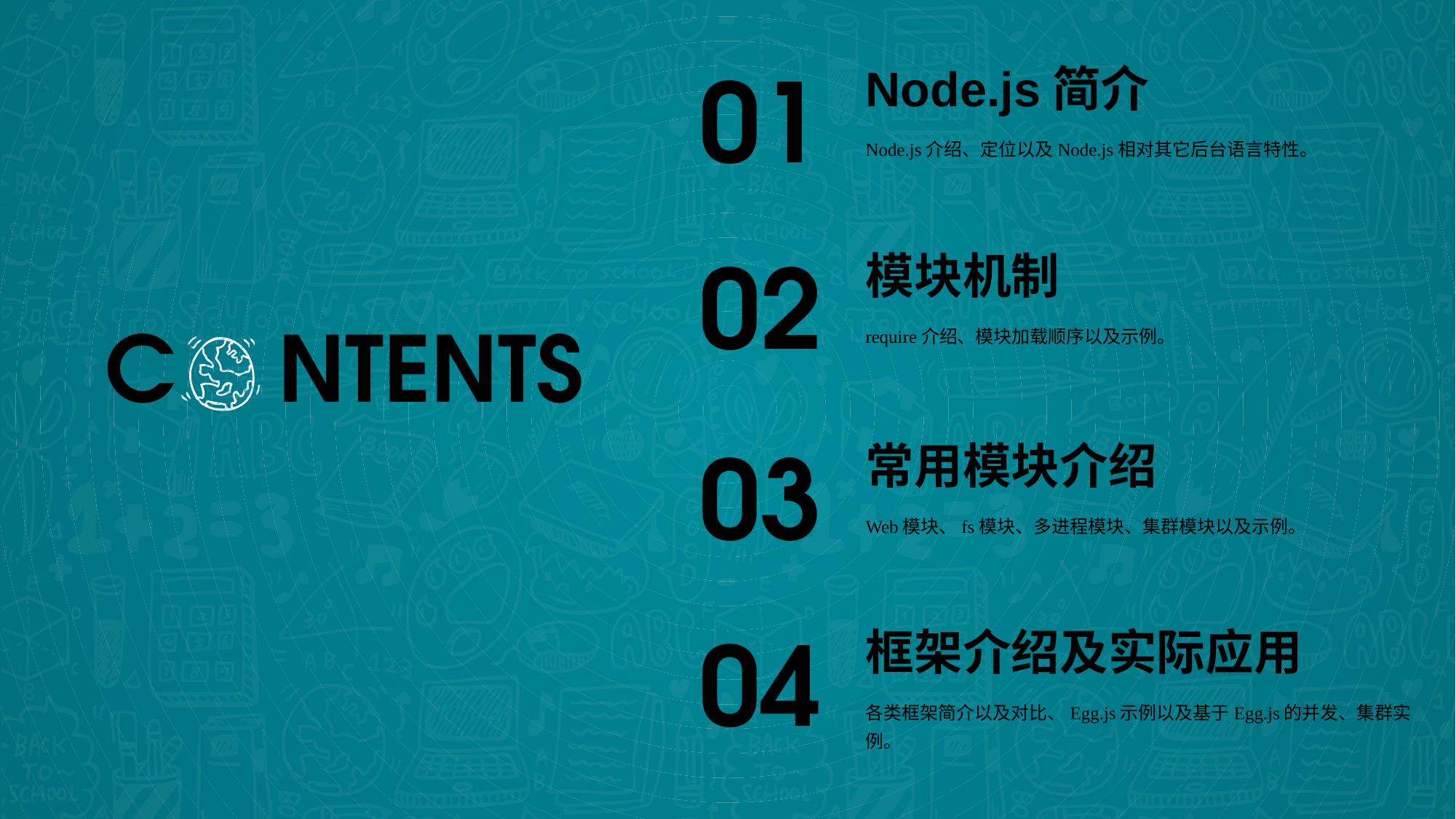

Node.js简介
01
Node.js介绍、定位以及Node.js相对其它后台语言特性。
模块机制
02
require介绍、模块加载顺序以及示例。
C    NTENTS

常用模块介绍
03
Web模块、fs模块、多进程模块、集群模块以及示例。
框架介绍及实际应用
04
各类框架简介以及对比、Egg.js示例以及基于Egg.js的并发、集群实例。